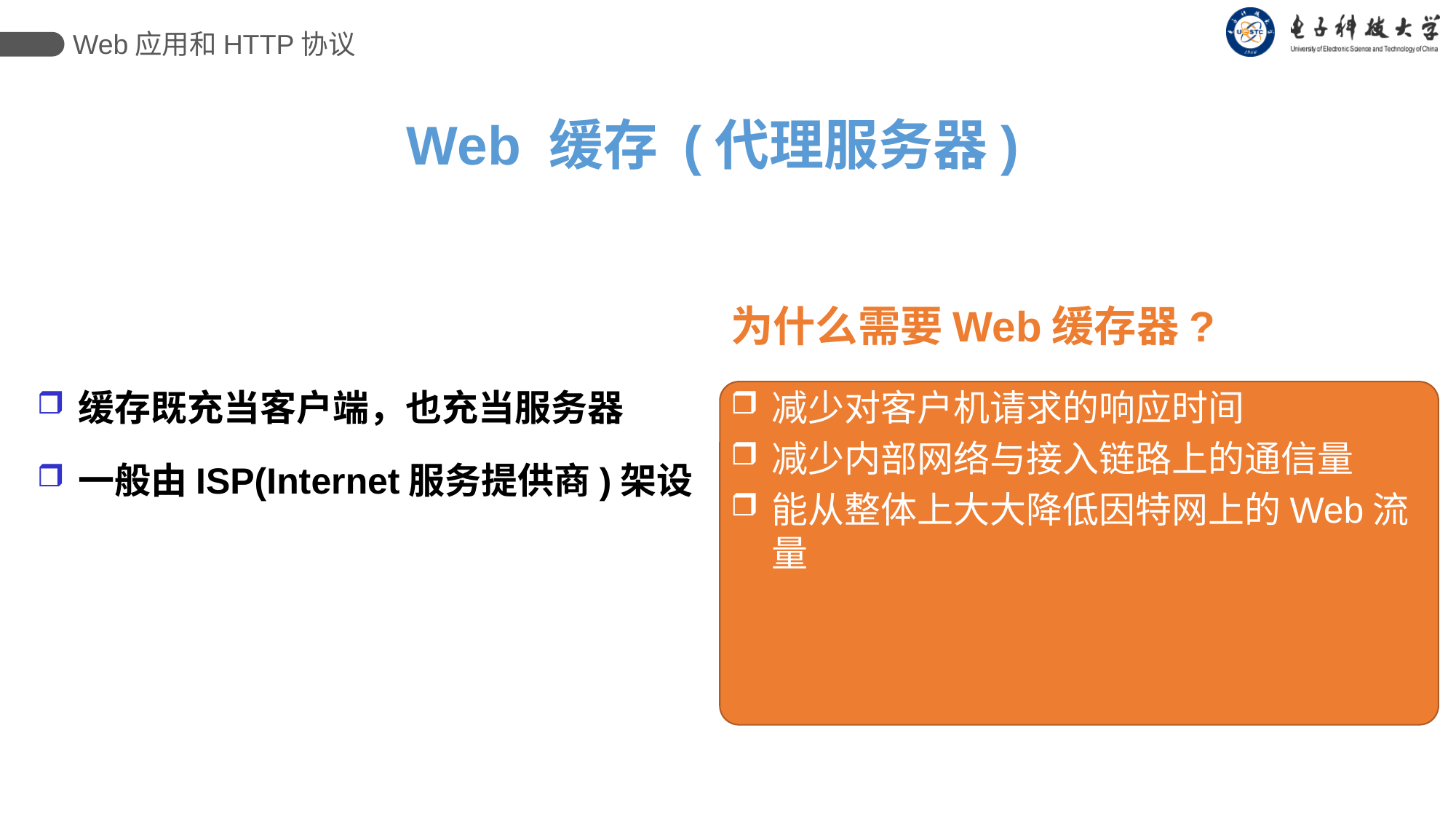

Web应用和HTTP协议
Web 缓存 (代理服务器)
为什么需要Web缓存器?
减少对客户机请求的响应时间
减少内部网络与接入链路上的通信量
能从整体上大大降低因特网上的Web流量
缓存既充当客户端，也充当服务器
一般由ISP(Internet服务提供商)架设